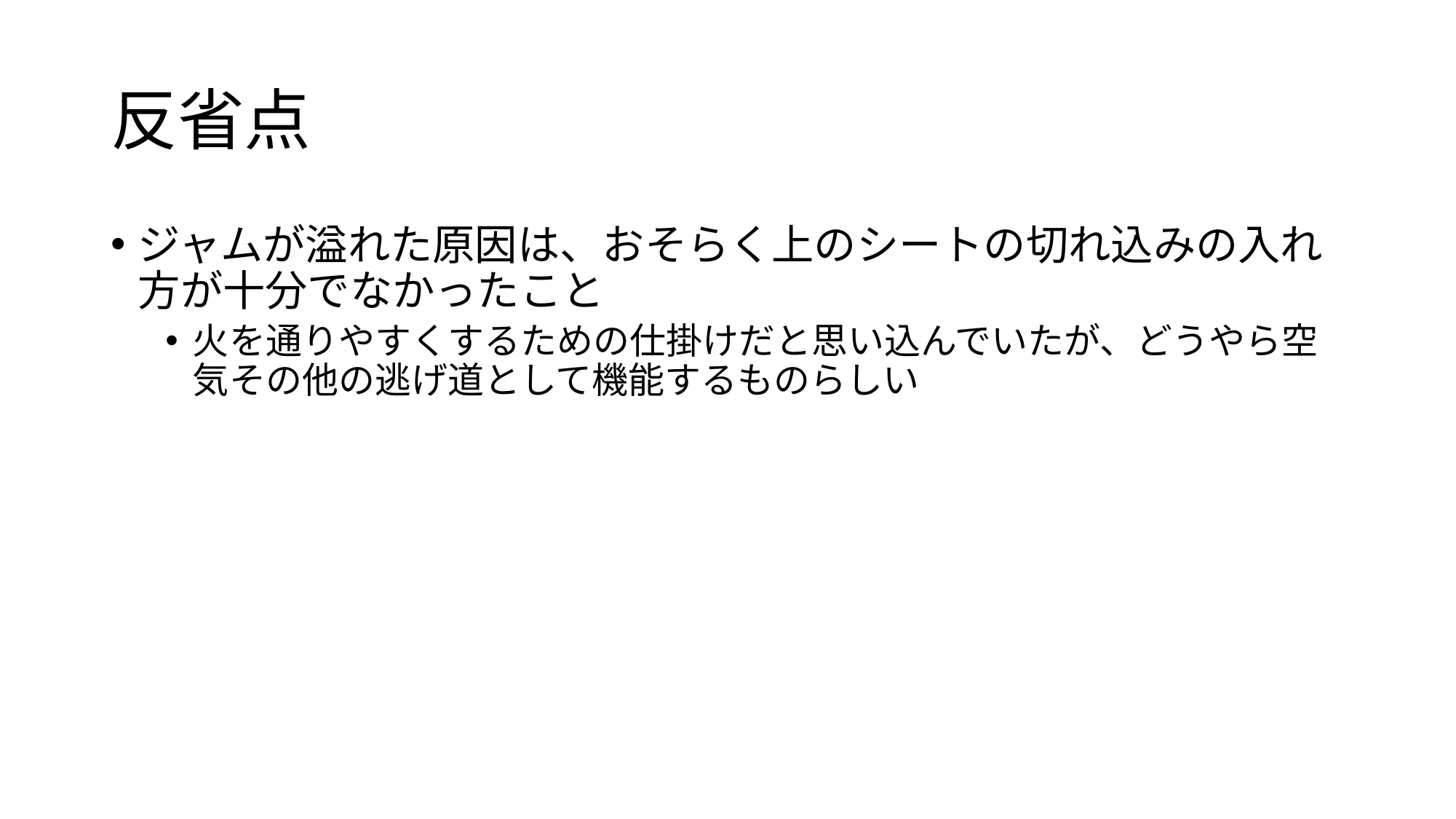

# 反省点
ジャムが溢れた原因は、おそらく上のシートの切れ込みの入れ方が十分でなかったこと
火を通りやすくするための仕掛けだと思い込んでいたが、どうやら空気その他の逃げ道として機能するものらしい